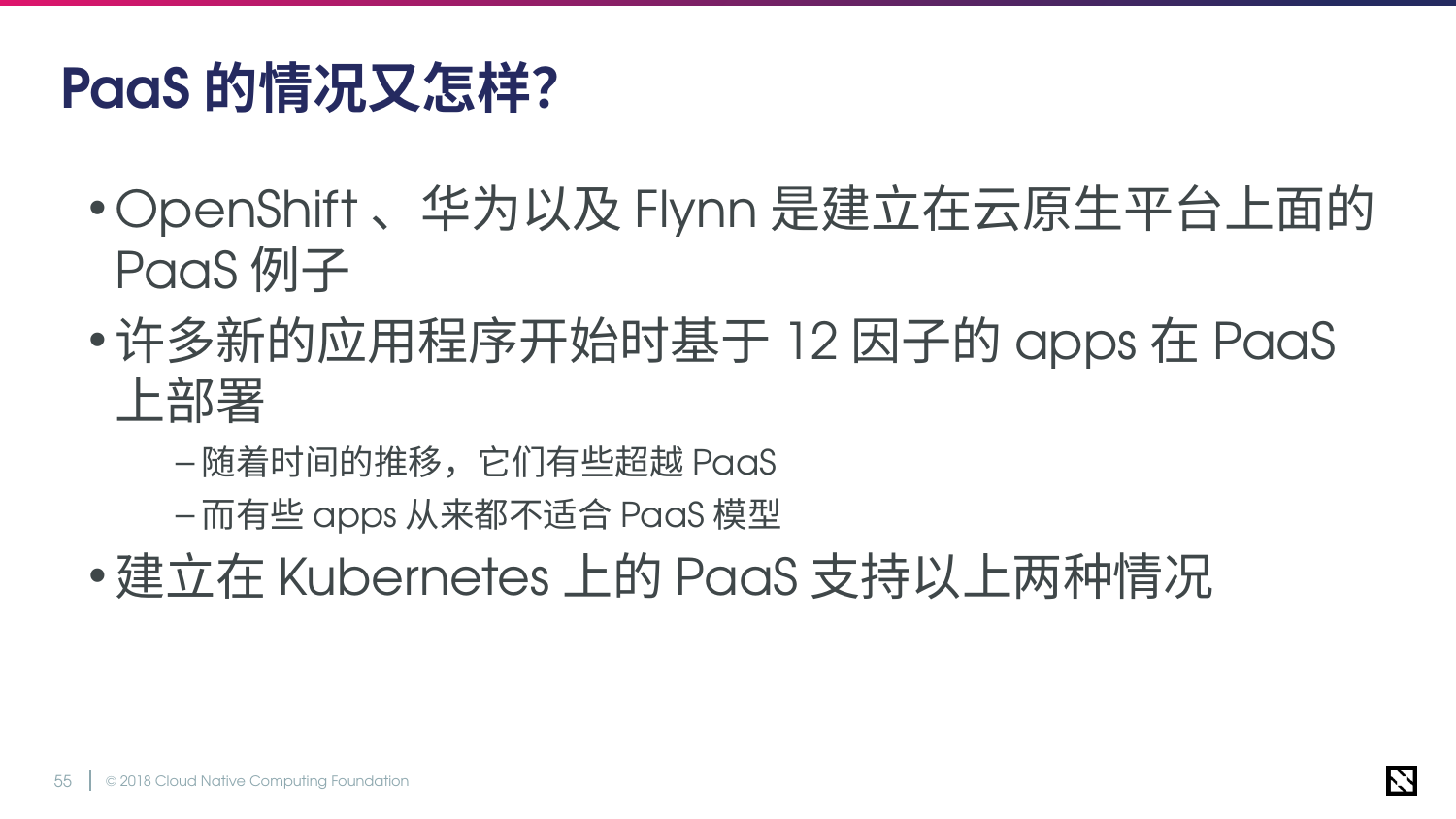

# PaaS的情况又怎样？
OpenShift、华为以及Flynn是建立在云原生平台上面的PaaS例子
许多新的应用程序开始时基于12因子的apps在PaaS上部署
随着时间的推移，它们有些超越PaaS
而有些apps从来都不适合PaaS模型
建立在Kubernetes上的PaaS支持以上两种情况